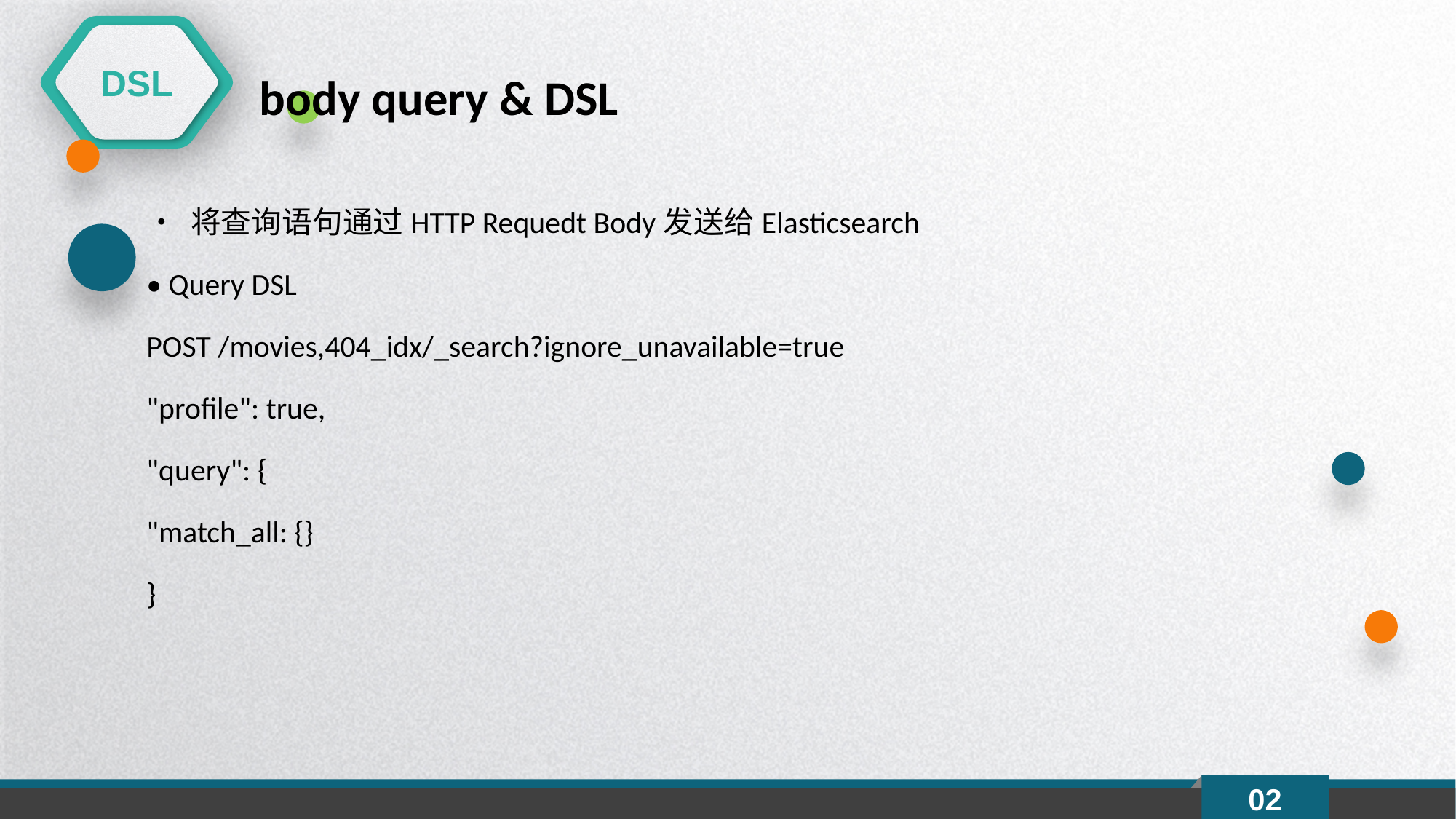

DSL
body query & DSL

• 将查询语句通过HTTP Requedt Body发送给Elasticsearch
• Query DSL
POST /movies,404_idx/_search?ignore_unavailable=true
"profile": true,
"query": {
"match_all: {}
}

02

延时符